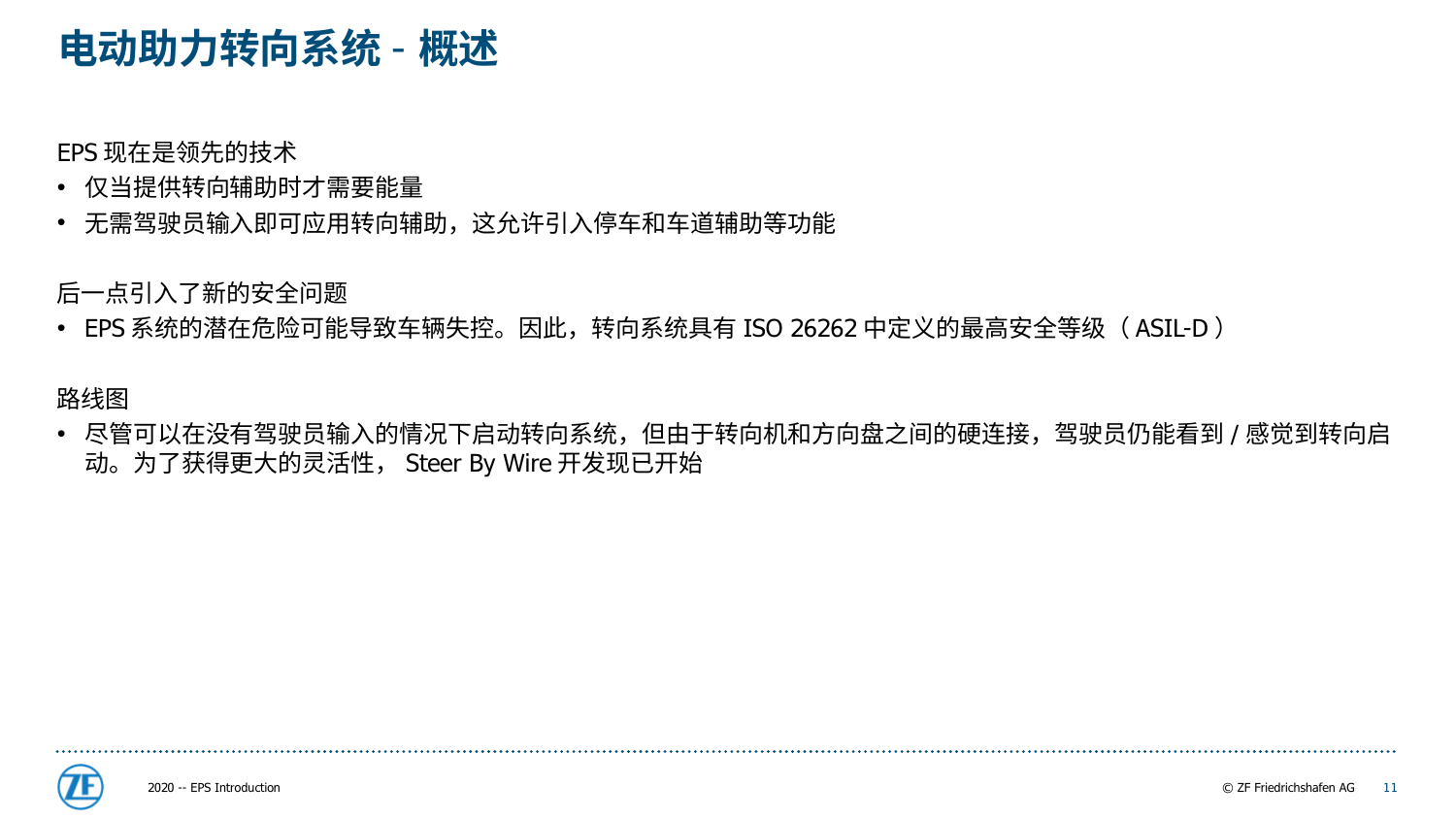

# 电动助力转向系统-概述
EPS现在是领先的技术
仅当提供转向辅助时才需要能量
无需驾驶员输入即可应用转向辅助，这允许引入停车和车道辅助等功能

后一点引入了新的安全问题
EPS系统的潜在危险可能导致车辆失控。因此，转向系统具有ISO 26262中定义的最高安全等级（ASIL-D）

路线图
尽管可以在没有驾驶员输入的情况下启动转向系统，但由于转向机和方向盘之间的硬连接，驾驶员仍能看到/感觉到转向启动。为了获得更大的灵活性，Steer By Wire开发现已开始
2020 -- EPS Introduction
11